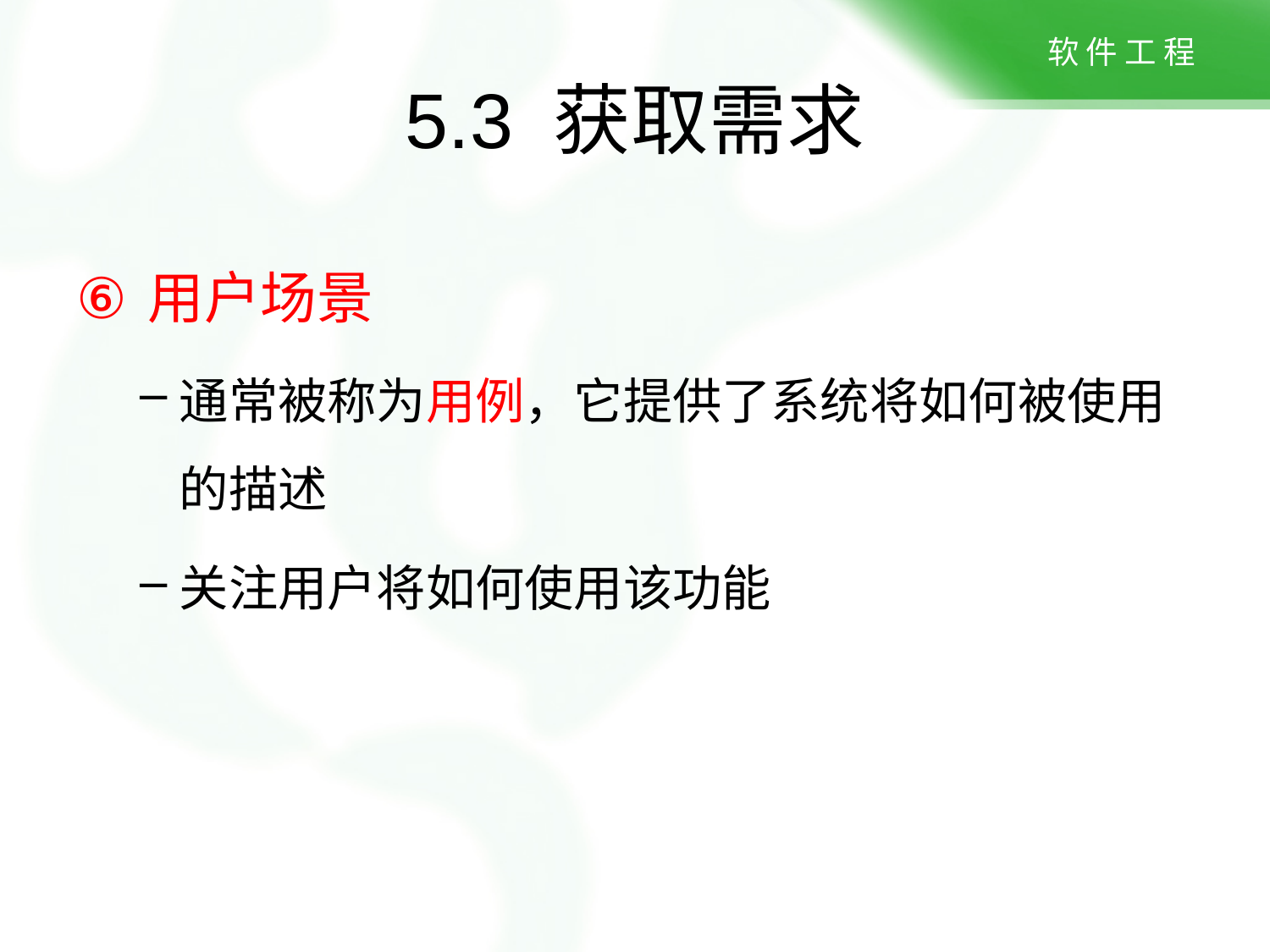

# 5.3 获取需求
用户场景
通常被称为用例，它提供了系统将如何被使用的描述
关注用户将如何使用该功能